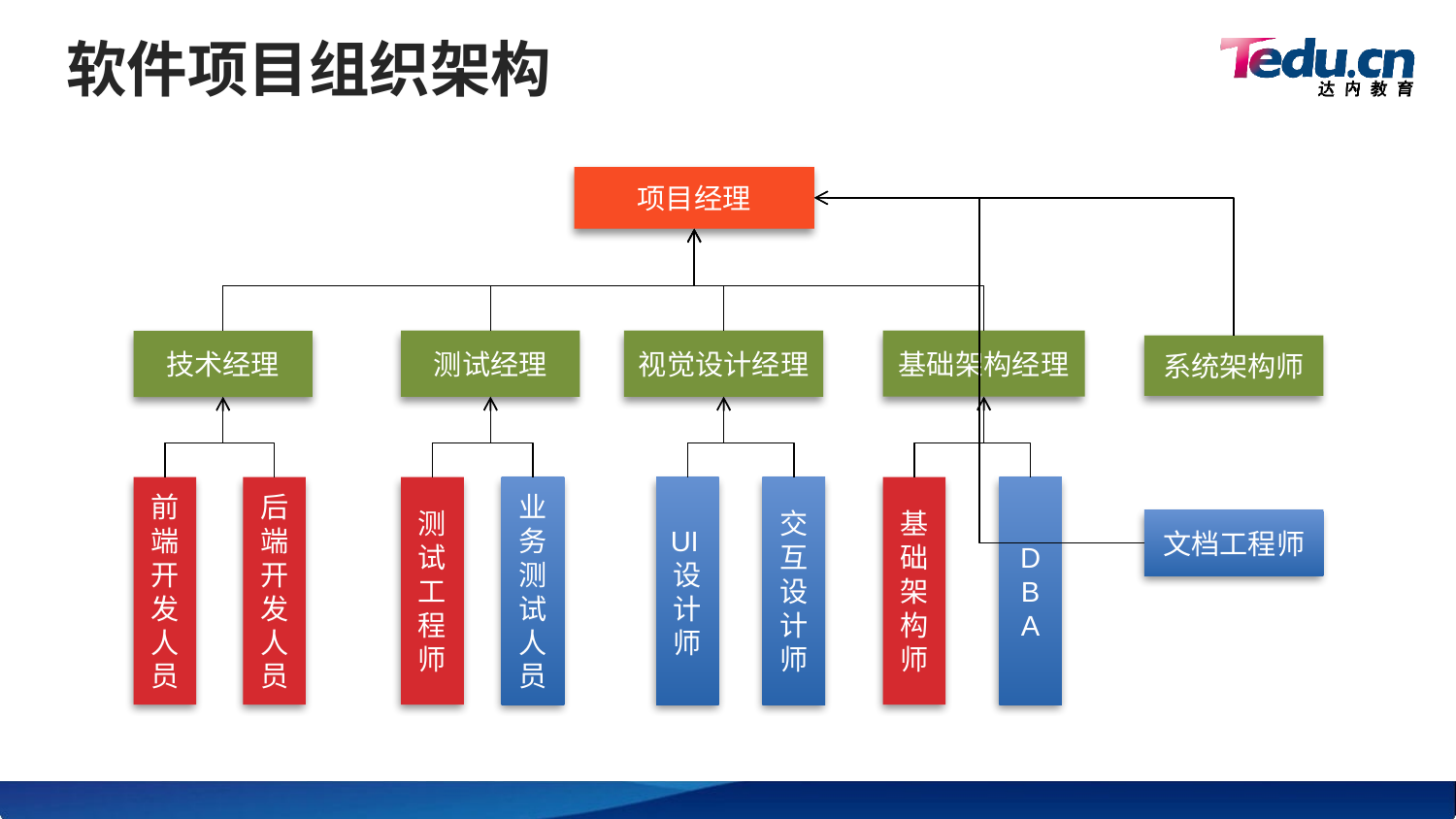

# 软件项目组织架构
项目经理
技术经理
测试经理
视觉设计经理
基础架构经理
系统架构师
前端开发人员
后端开发人员
测试工程师
业务测试人员
UI设计师
交互设计师
基础架构师
DBA
文档工程师